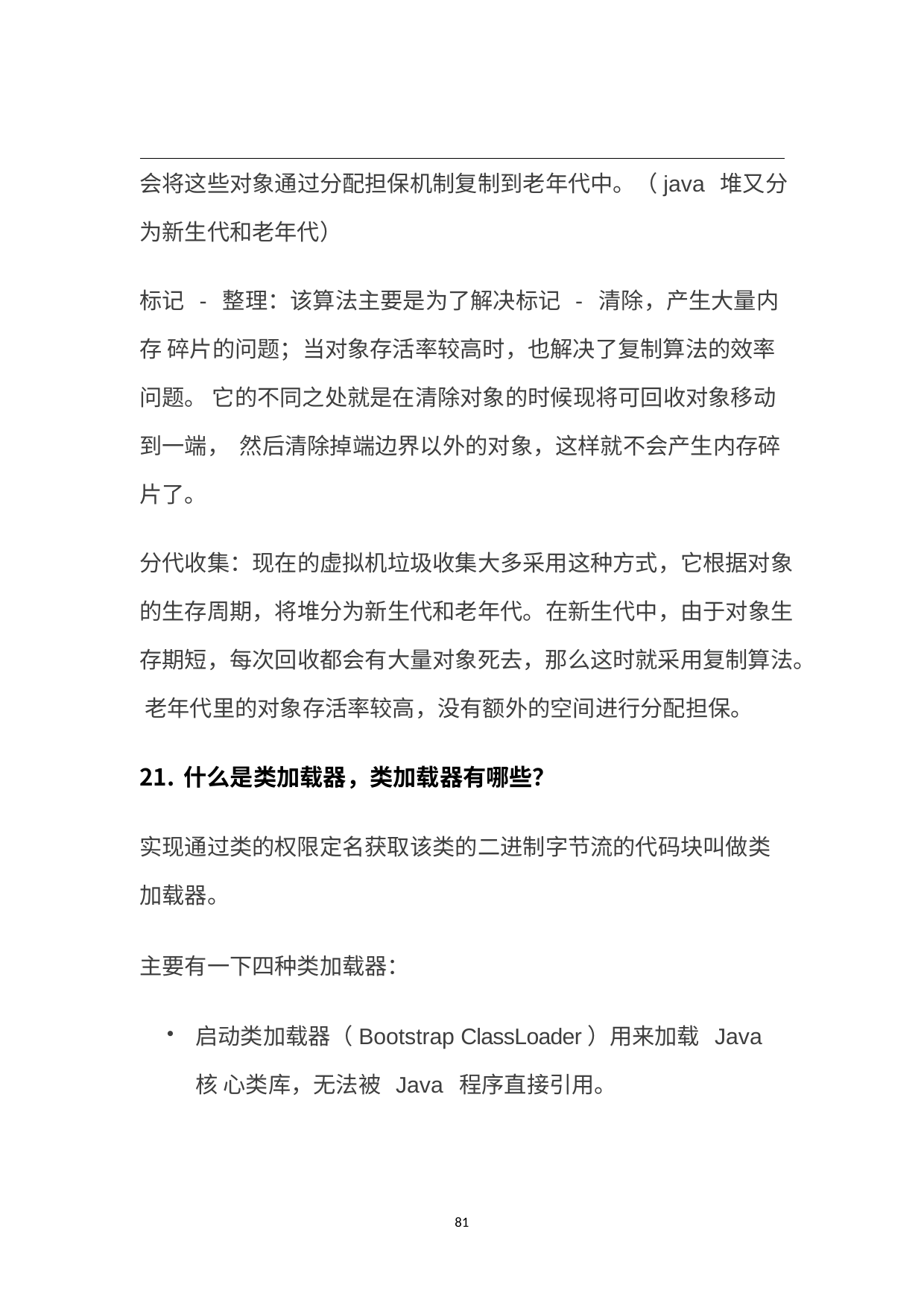

会将这些对象通过分配担保机制复制到老年代中。（java 堆又分
为新生代和老年代）
标记 - 整理：该算法主要是为了解决标记 - 清除，产生大量内存 碎片的问题；当对象存活率较高时，也解决了复制算法的效率问题。 它的不同之处就是在清除对象的时候现将可回收对象移动到一端，  然后清除掉端边界以外的对象，这样就不会产生内存碎片了。
分代收集：现在的虚拟机垃圾收集大多采用这种方式，它根据对象 的生存周期，将堆分为新生代和老年代。在新生代中，由于对象生 存期短，每次回收都会有大量对象死去，那么这时就采用复制算法。 老年代里的对象存活率较高，没有额外的空间进行分配担保。

什么是类加载器，类加载器有哪些？
实现通过类的权限定名获取该类的二进制字节流的代码块叫做类 加载器。

主要有一下四种类加载器：
启动类加载器（Bootstrap ClassLoader）用来加载 Java 核 心类库，无法被 Java 程序直接引用。
81